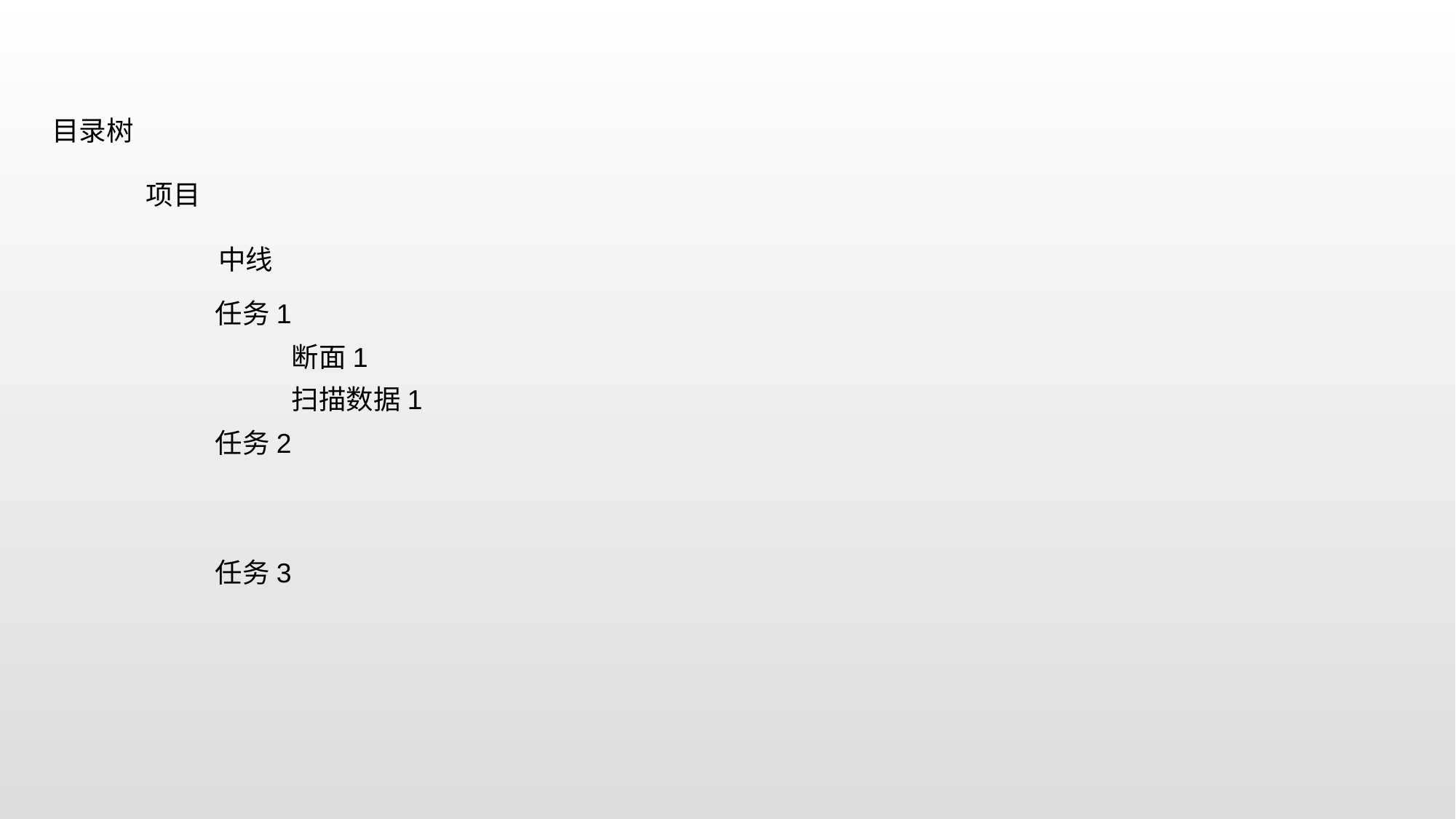

目录树
项目
中线
任务1
断面1
扫描数据1
任务2
任务3